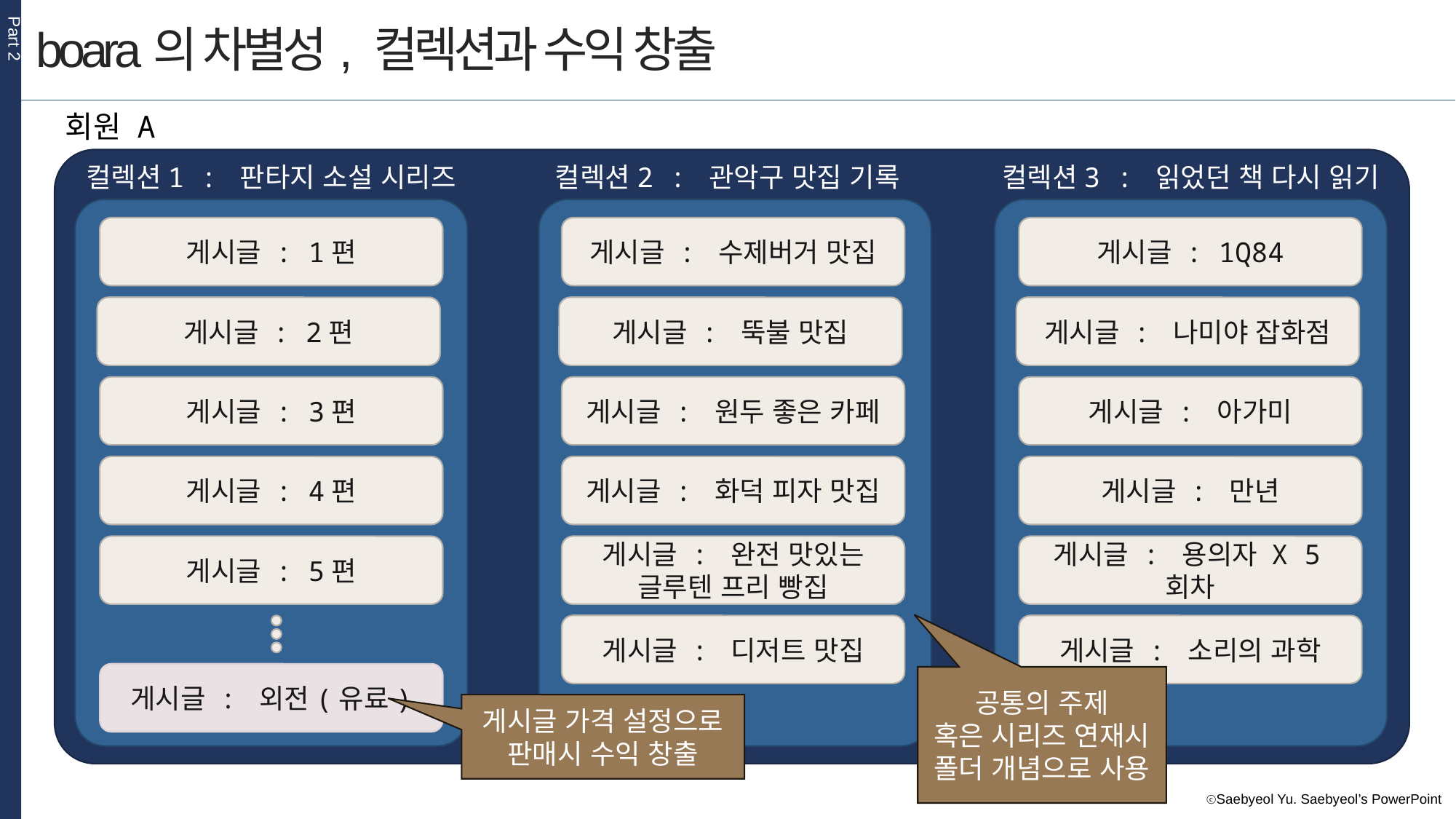

Part 2
boara의 차별성, 컬렉션과 수익 창출
회원 A

컬렉션1 : 판타지 소설 시리즈
컬렉션2 : 관악구 맛집 기록
컬렉션3 : 읽었던 책 다시 읽기

게시글 : 1편
게시글 : 수제버거 맛집
게시글 : 1Q84
게시글 : 2편
게시글 : 뚝불 맛집
게시글 : 나미야 잡화점
게시글 : 3편
게시글 : 원두 좋은 카페
게시글 : 아가미
게시글 : 4편
게시글 : 화덕 피자 맛집
게시글 : 만년
게시글 : 5편
게시글 : 완전 맛있는
글루텐 프리 빵집
게시글 : 용의자 X 5회차
게시글 : 디저트 맛집
게시글 : 소리의 과학

게시글 : 외전(유료)
공통의 주제
혹은 시리즈 연재시
폴더 개념으로 사용
게시글 가격 설정으로
판매시 수익 창출